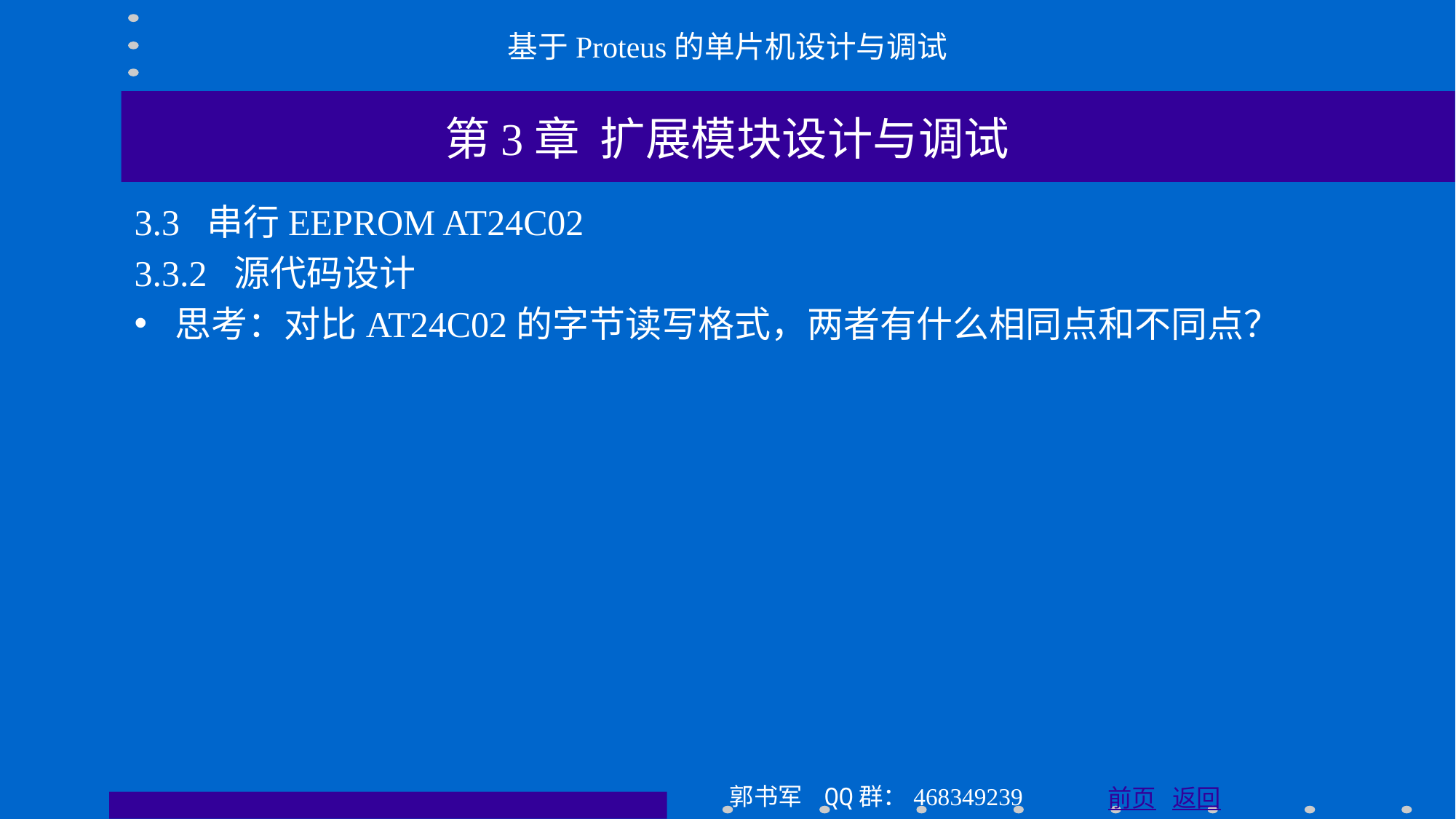

基于Proteus的单片机设计与调试
第3章  扩展模块设计与调试
3.3  串行EEPROM AT24C02
3.3.2  源代码设计
思考：对比AT24C02的字节读写格式，两者有什么相同点和不同点？

郭书军   QQ群：468349239
前页   返回